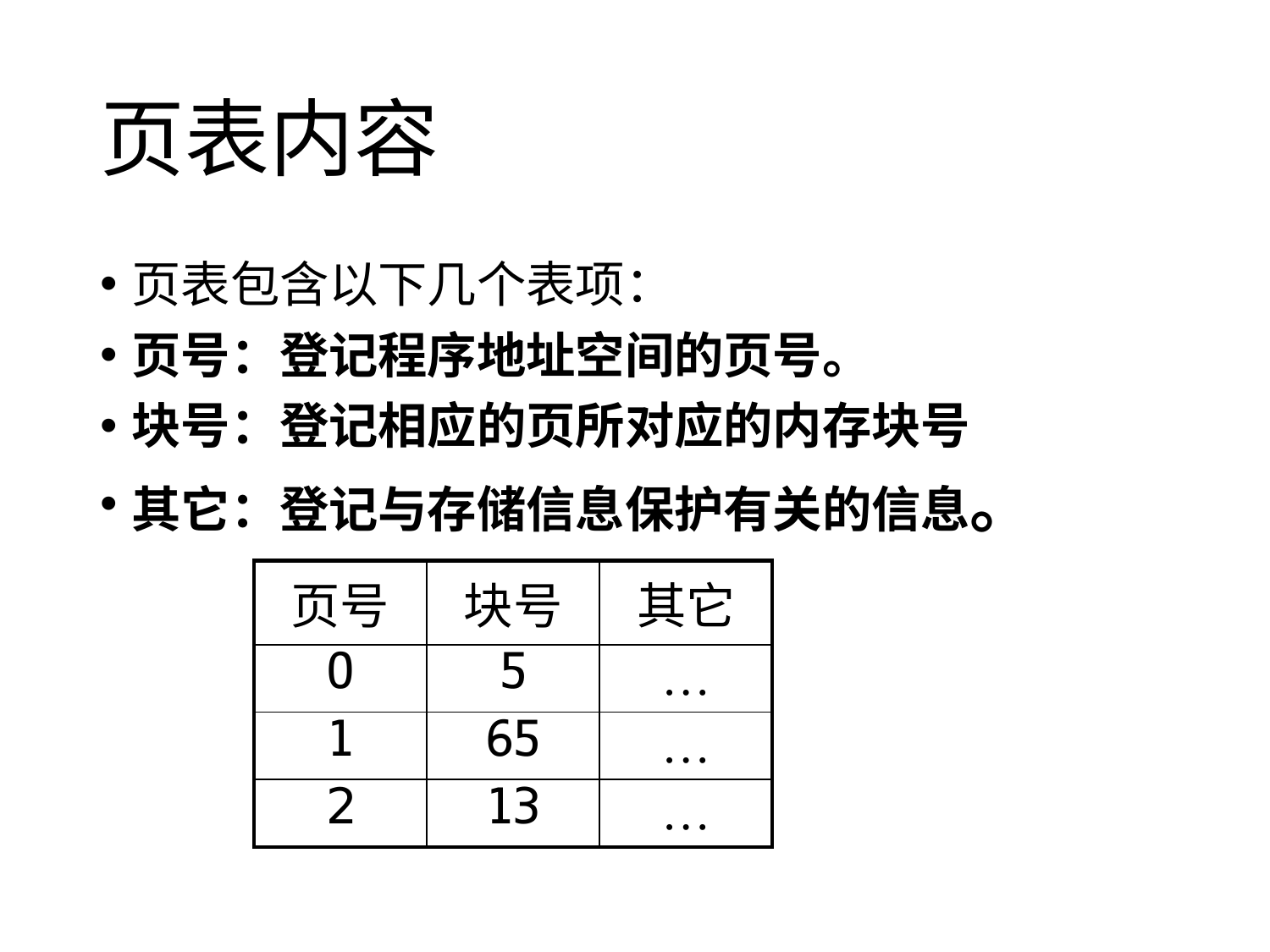

# 页表内容
页表包含以下几个表项：
页号：登记程序地址空间的页号。
块号：登记相应的页所对应的内存块号
其它：登记与存储信息保护有关的信息。
| 页号 | 块号 | 其它 |
| --- | --- | --- |
| 0 | 5 | … |
| 1 | 65 | … |
| 2 | 13 | … |